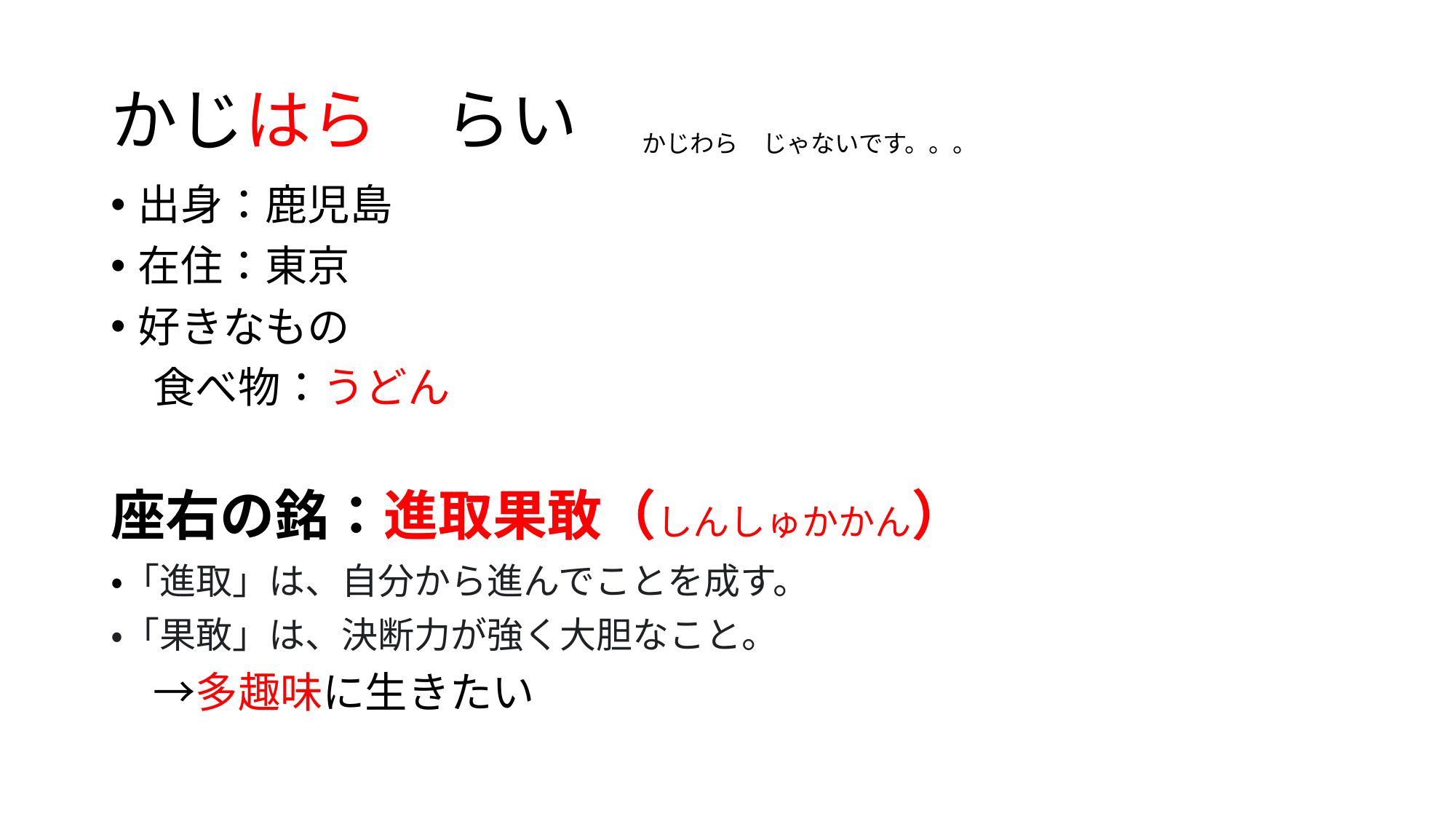

# かじはら　らい
かじわら　じゃないです。。。
出身：鹿児島
在住：東京
好きなもの
　食べ物：うどん

座右の銘：進取果敢（しんしゅかかん）
・「進取」は、自分から進んでことを成す。
・「果敢」は、決断力が強く大胆なこと。
　→多趣味に生きたい